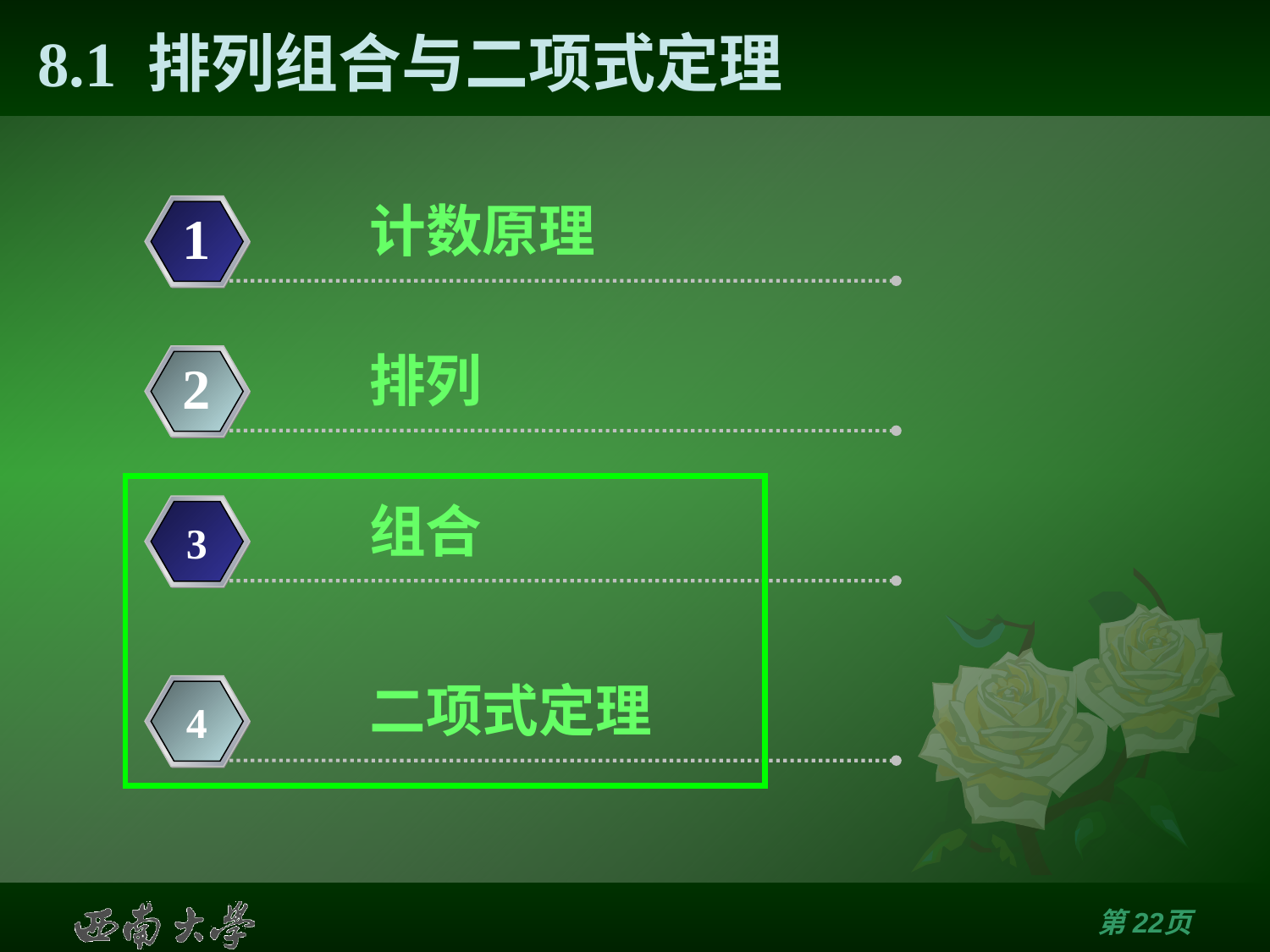

# 8.1 排列组合与二项式定理

计数原理

1

排列

2

组合

3

二项式定理

4

第22页